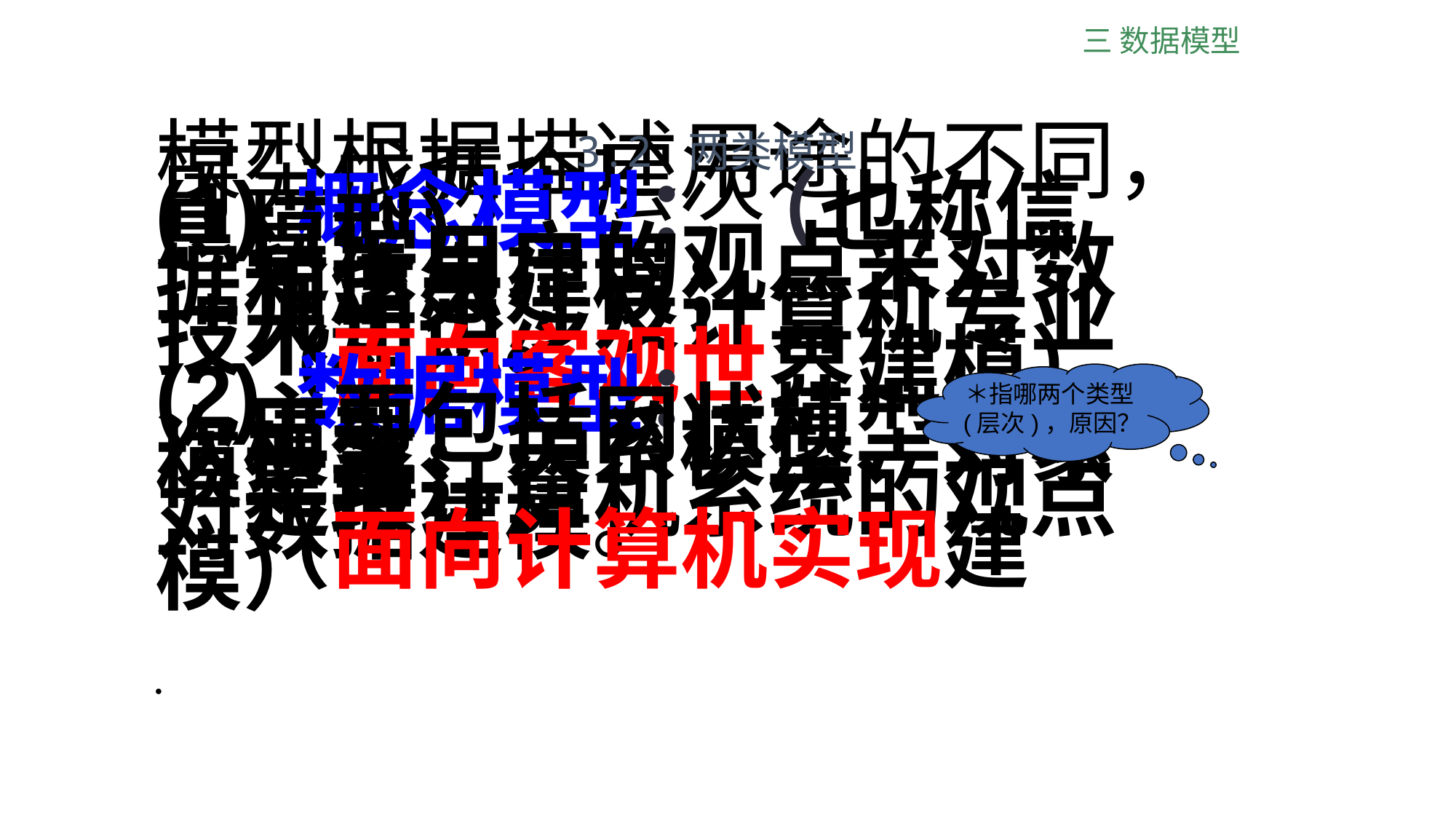

三 数据模型
3.2 两类模型
模型根据描述用途的不同，可分成两个层次
(1) 概念模型：（也称信息模型）
    是按用户的观点来对数据和信息建模；
    几乎不涉及计算机专业技术知识。
    （面向客观世界建模）
(2) 数据模型：
    主要包括网状模型、层次模型、关系模型、对象模型等；
    是按计算机系统的观点对数据建模。
    （面向计算机实现建模）

＊指哪两个类型(层次)，原因？
5